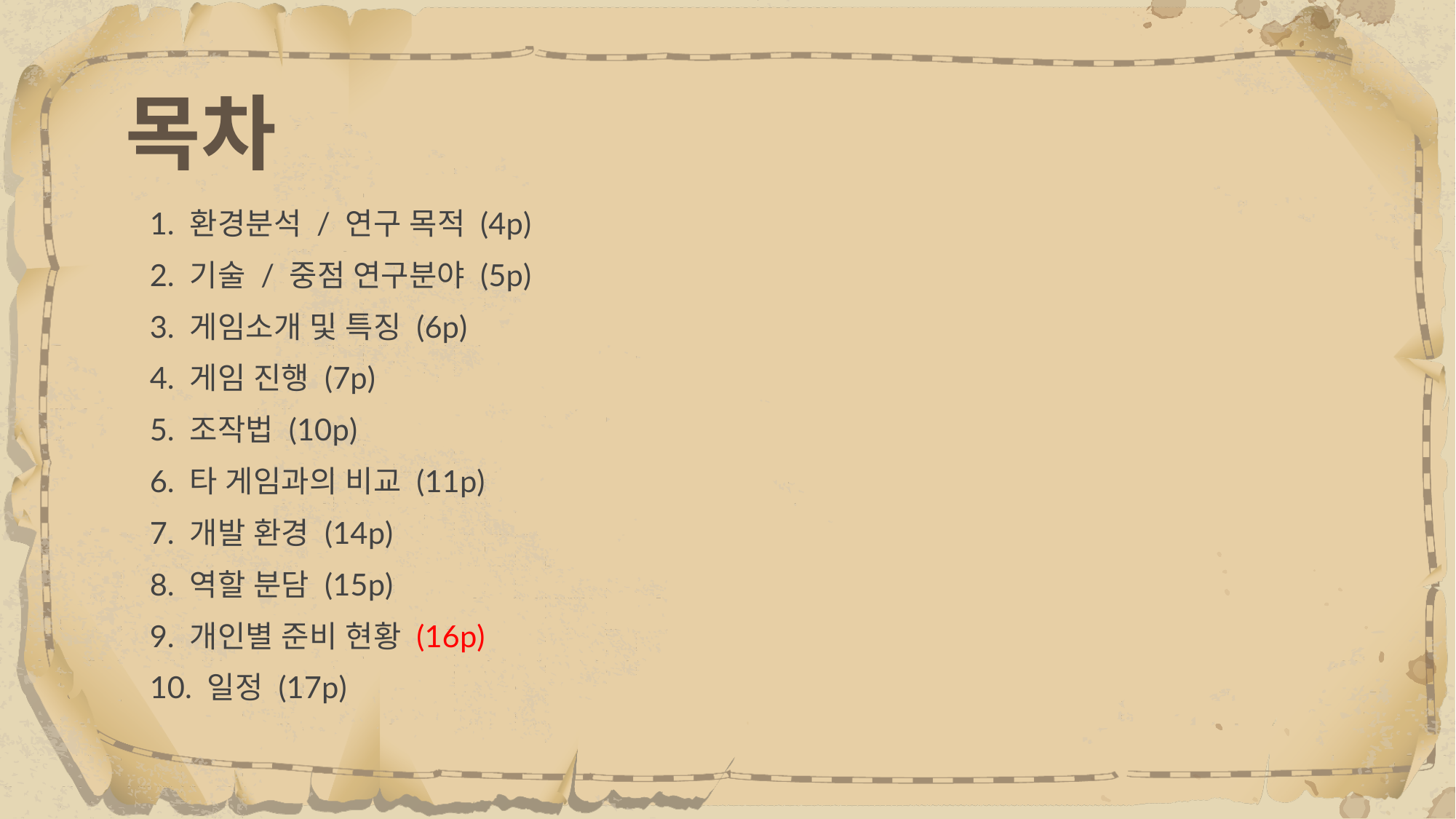

# 목차
1. 환경분석 / 연구 목적 (4p)
2. 기술 / 중점 연구분야 (5p)
3. 게임소개 및 특징 (6p)
4. 게임 진행 (7p)
5. 조작법 (10p)
6. 타 게임과의 비교 (11p)
7. 개발 환경 (14p)
8. 역할 분담 (15p)
9. 개인별 준비 현황 (16p)
10. 일정 (17p)